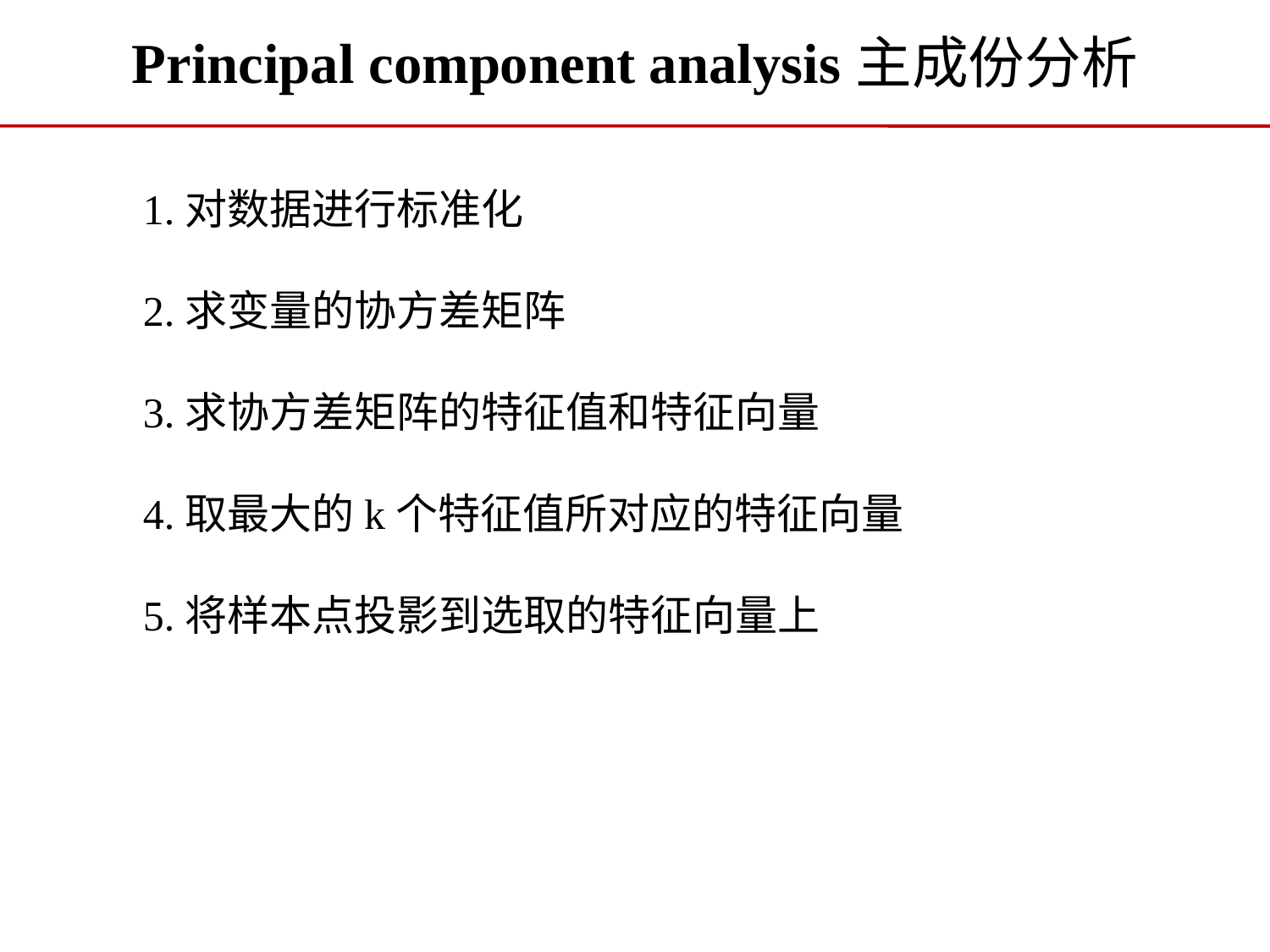

Principal component analysis主成份分析

1.对数据进行标准化

2.求变量的协方差矩阵

3.求协方差矩阵的特征值和特征向量

4.取最大的k个特征值所对应的特征向量

5.将样本点投影到选取的特征向量上